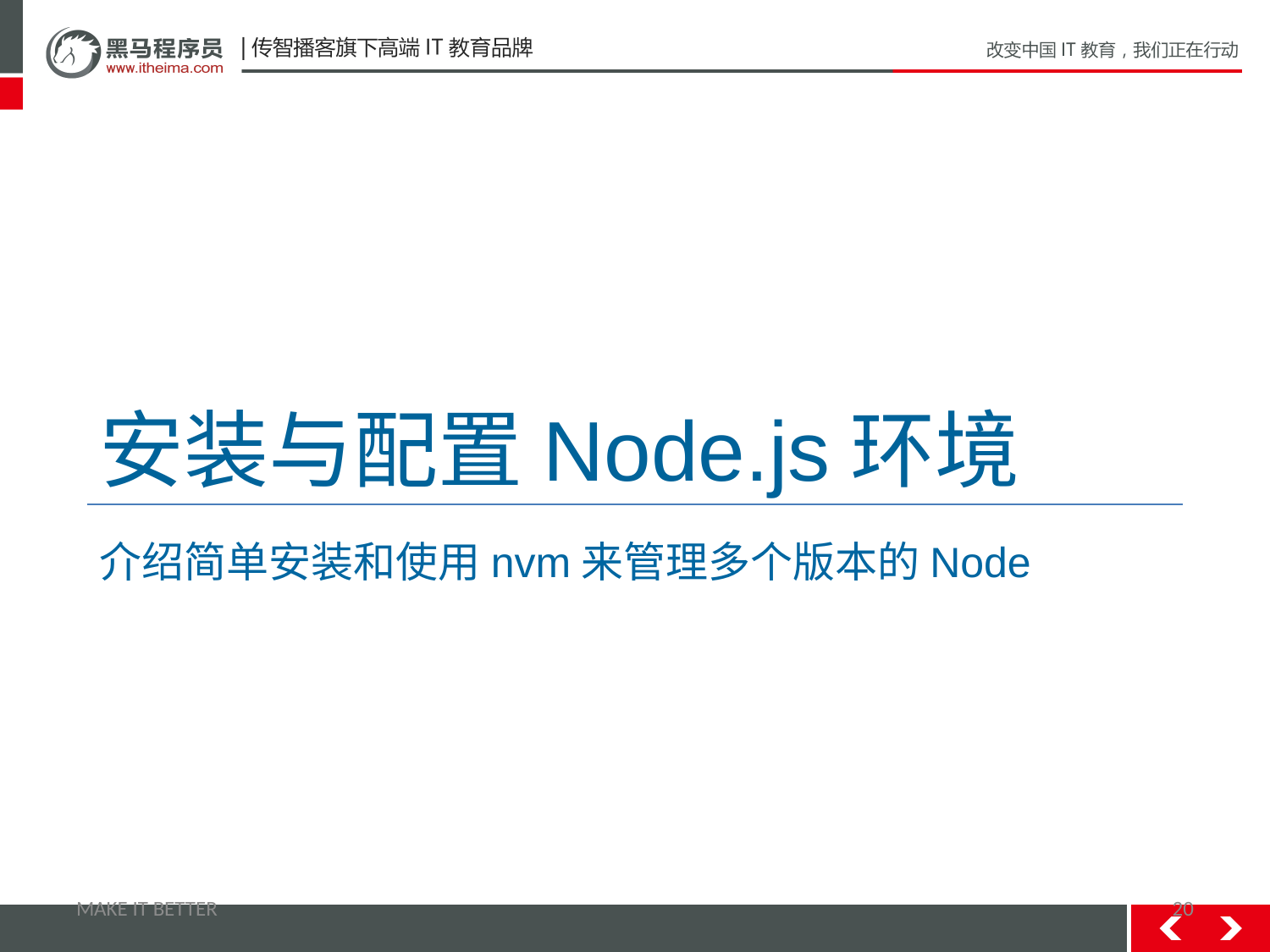

# 安装与配置Node.js环境
介绍简单安装和使用nvm来管理多个版本的Node
MAKE IT BETTER
20